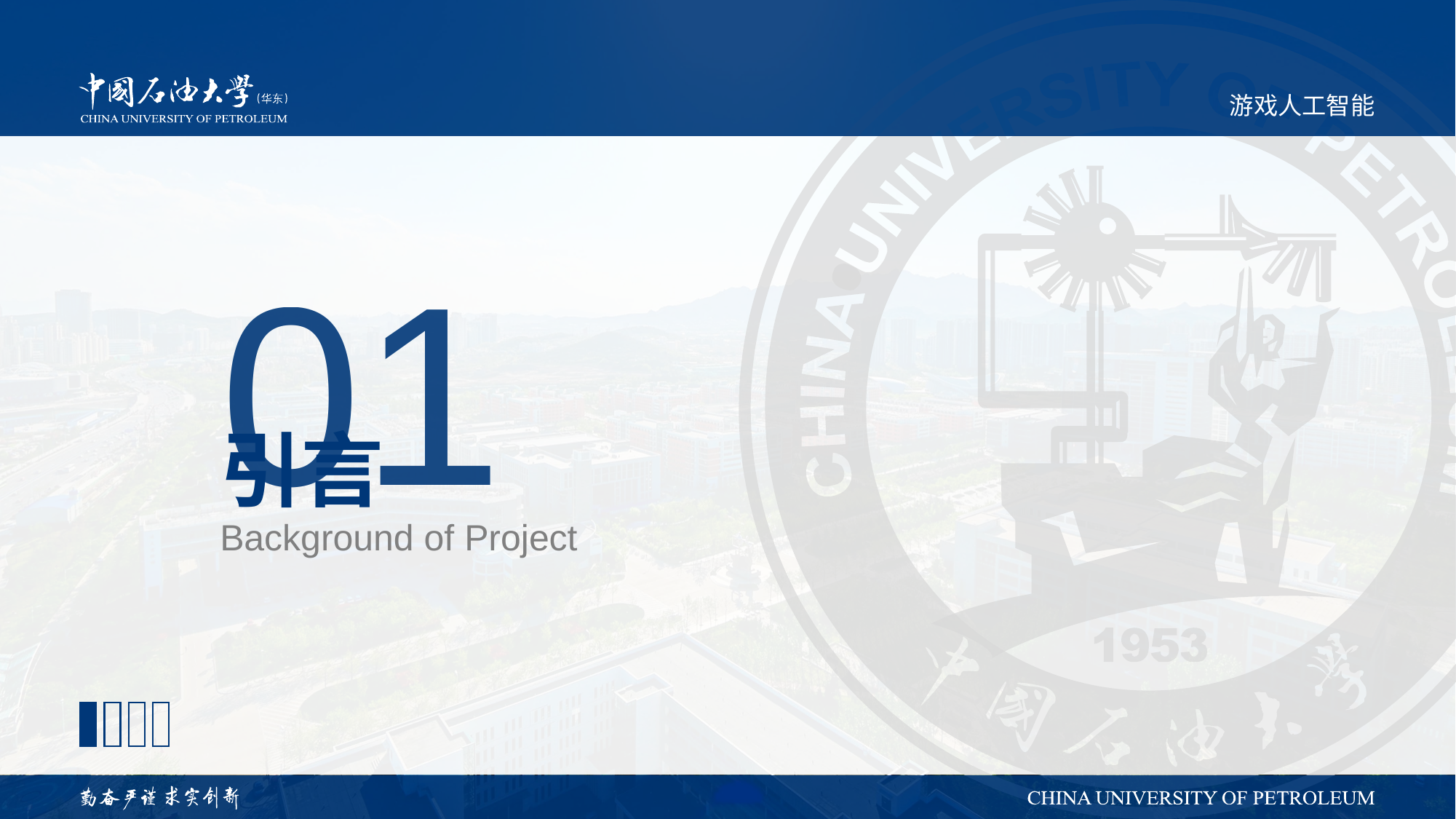

游戏人工智能
01
# 引言
Background of Project